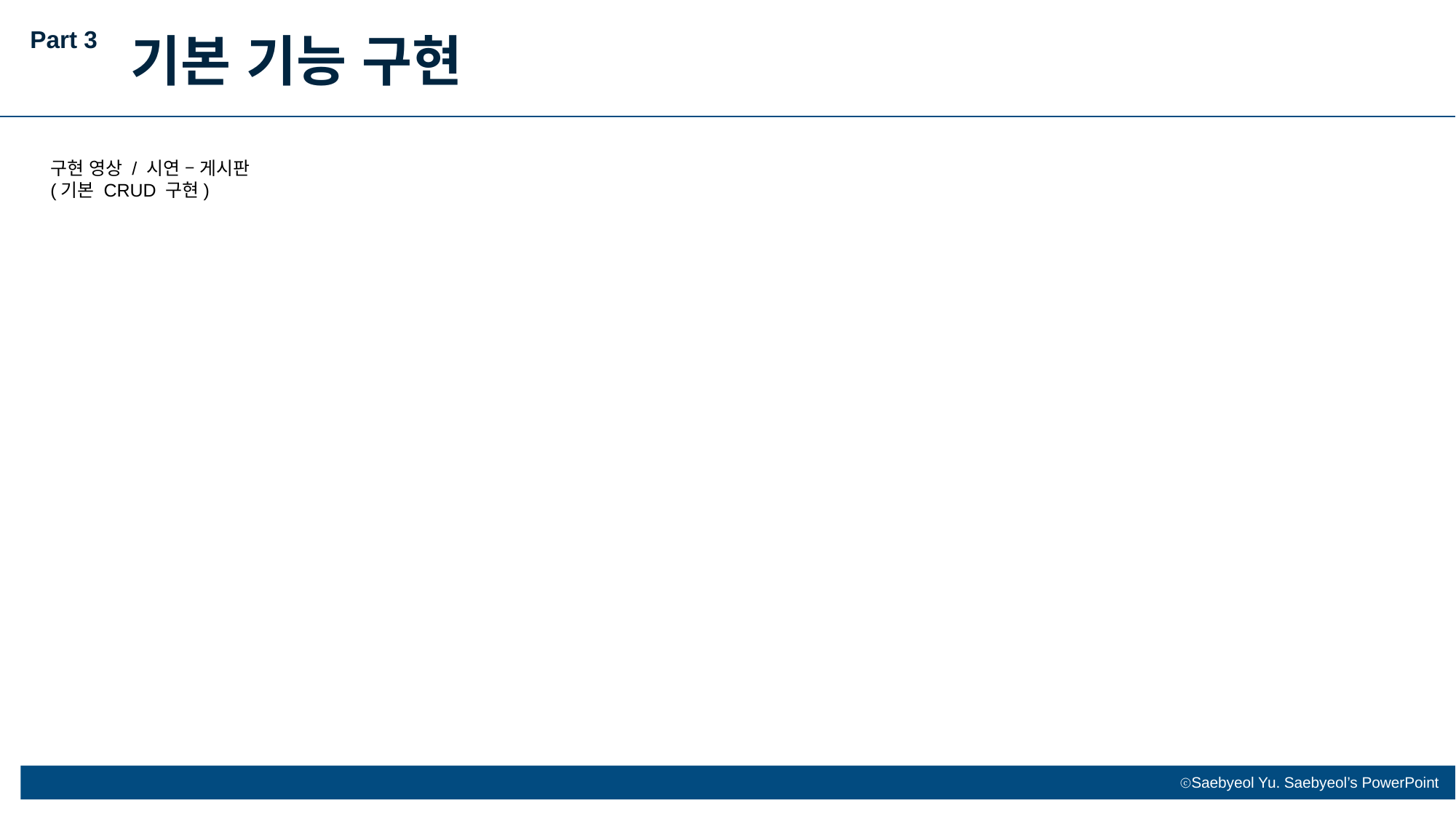

Part 3
기본 기능 구현
구현 영상 / 시연 – 게시판
(기본 CRUD 구현)